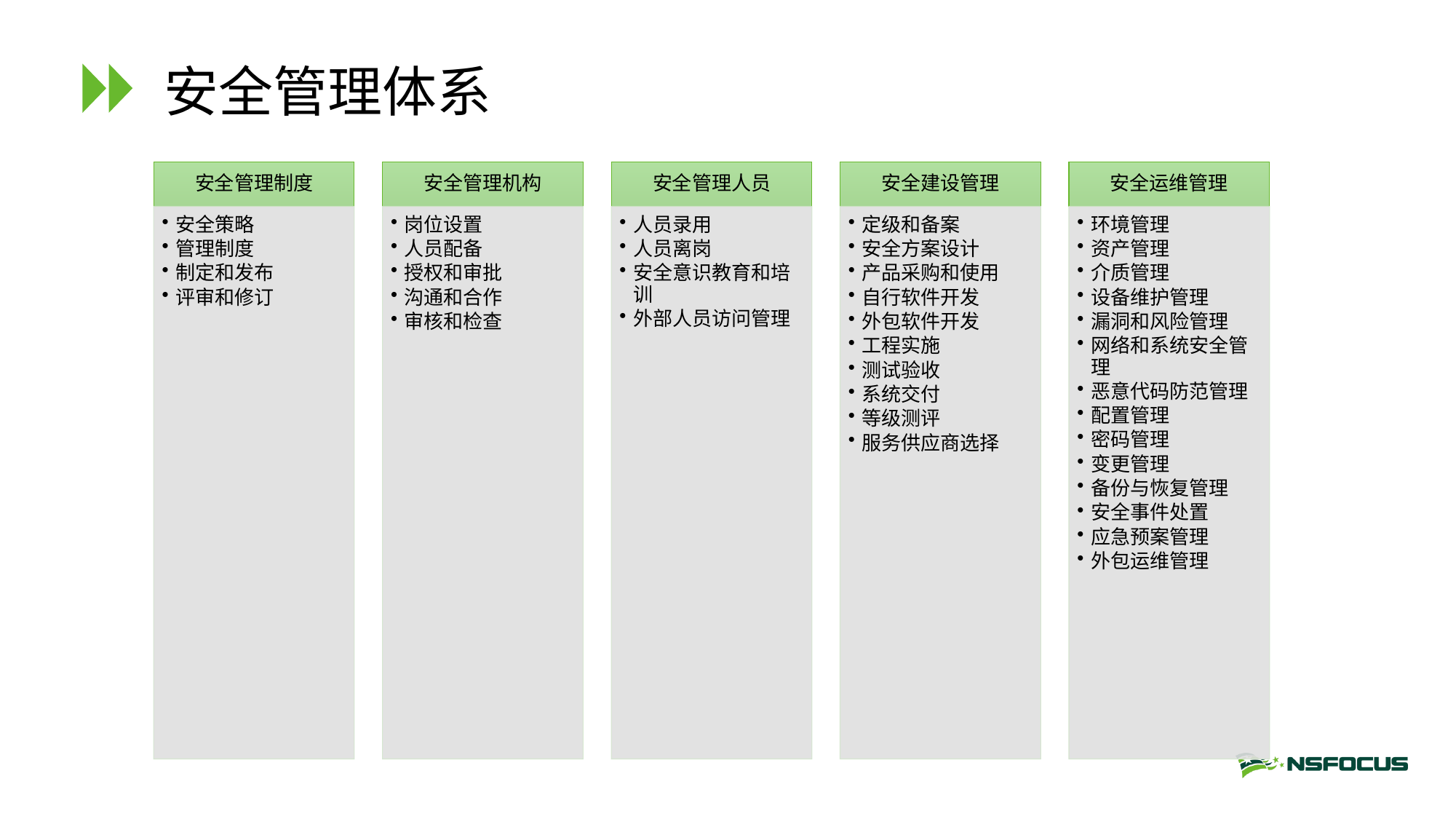

# 安全管理体系
安全管理制度
安全策略
管理制度
制定和发布
评审和修订
安全管理机构
岗位设置
人员配备
授权和审批
沟通和合作
审核和检查
安全管理人员
人员录用
人员离岗
安全意识教育和培训
外部人员访问管理
安全建设管理
定级和备案
安全方案设计
产品采购和使用
自行软件开发
外包软件开发
工程实施
测试验收
系统交付
等级测评
服务供应商选择
安全运维管理
环境管理
资产管理
介质管理
设备维护管理
漏洞和风险管理
网络和系统安全管理
恶意代码防范管理
配置管理
密码管理
变更管理
备份与恢复管理
安全事件处置
应急预案管理
外包运维管理